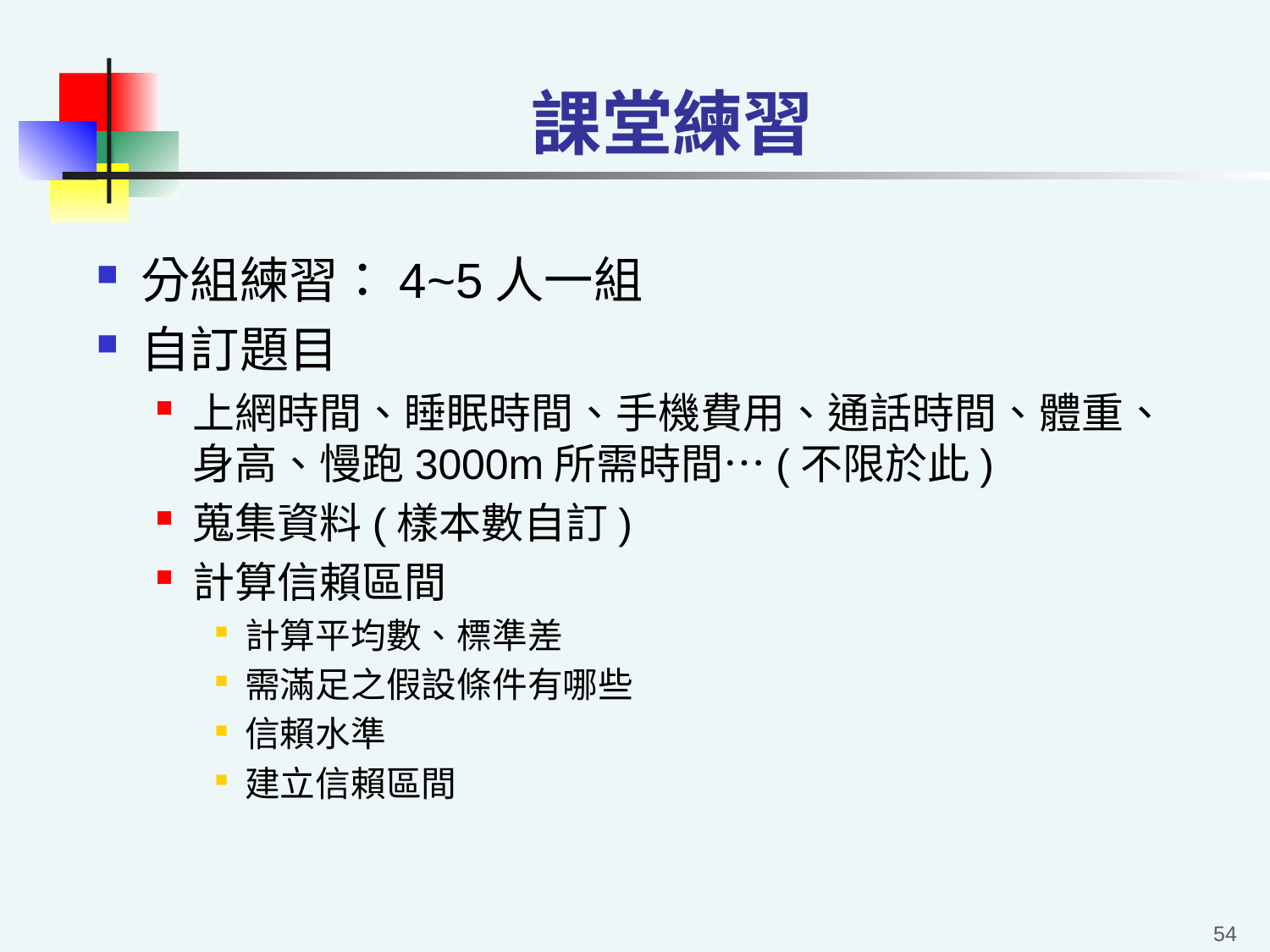

# 課堂練習
分組練習：4~5人一組
自訂題目
上網時間、睡眠時間、手機費用、通話時間、體重、身高、慢跑3000m所需時間…(不限於此)
蒐集資料(樣本數自訂)
計算信賴區間
計算平均數、標準差
需滿足之假設條件有哪些
信賴水準
建立信賴區間
54